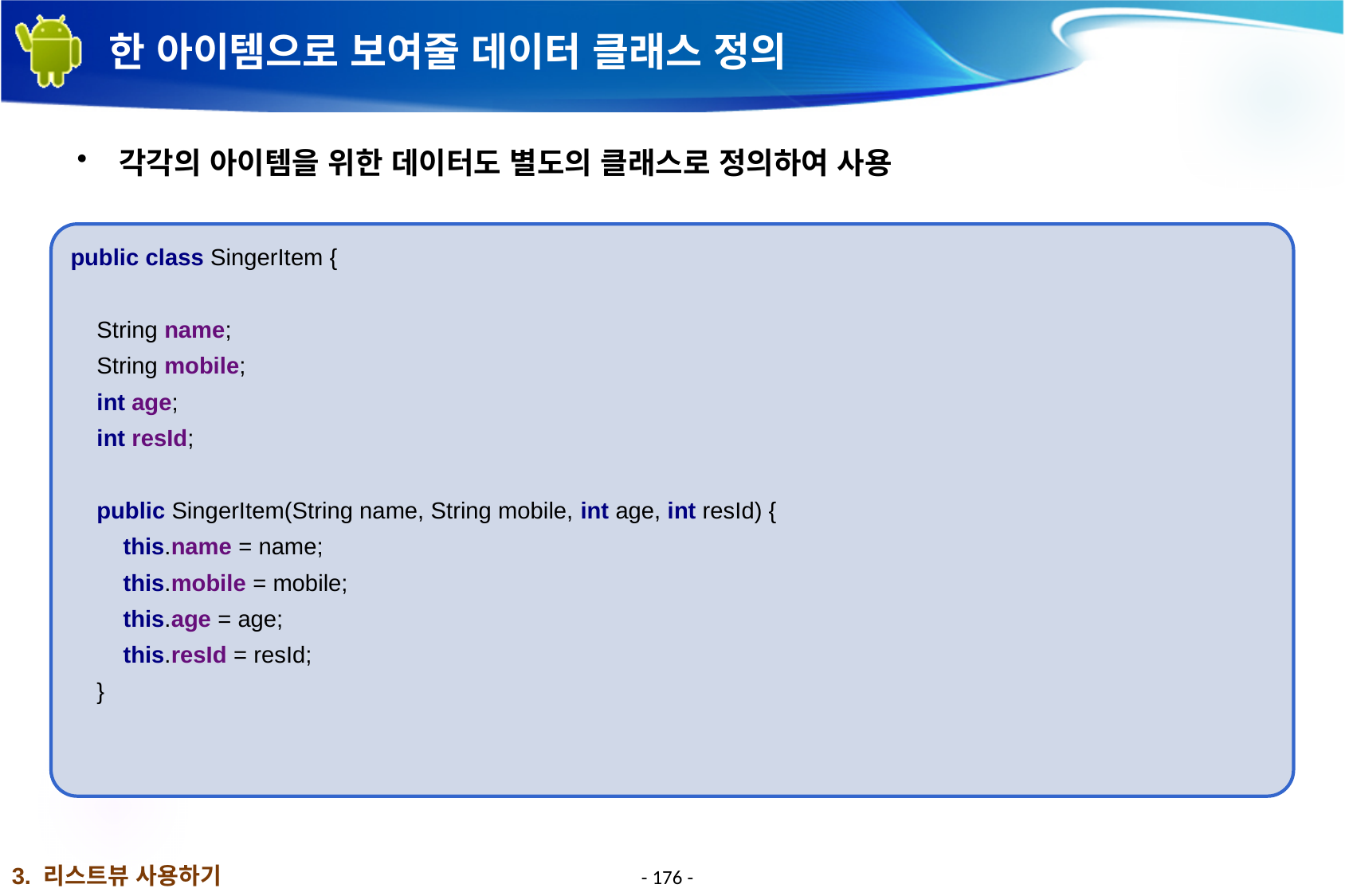

# 한 아이템으로 보여줄 데이터 클래스 정의
 각각의 아이템을 위한 데이터도 별도의 클래스로 정의하여 사용
public class SingerItem {
    String name;
    String mobile;
    int age;
    int resId;
    public SingerItem(String name, String mobile, int age, int resId) {
        this.name = name;
        this.mobile = mobile;
        this.age = age;
        this.resId = resId;
    }

3. 리스트뷰 사용하기